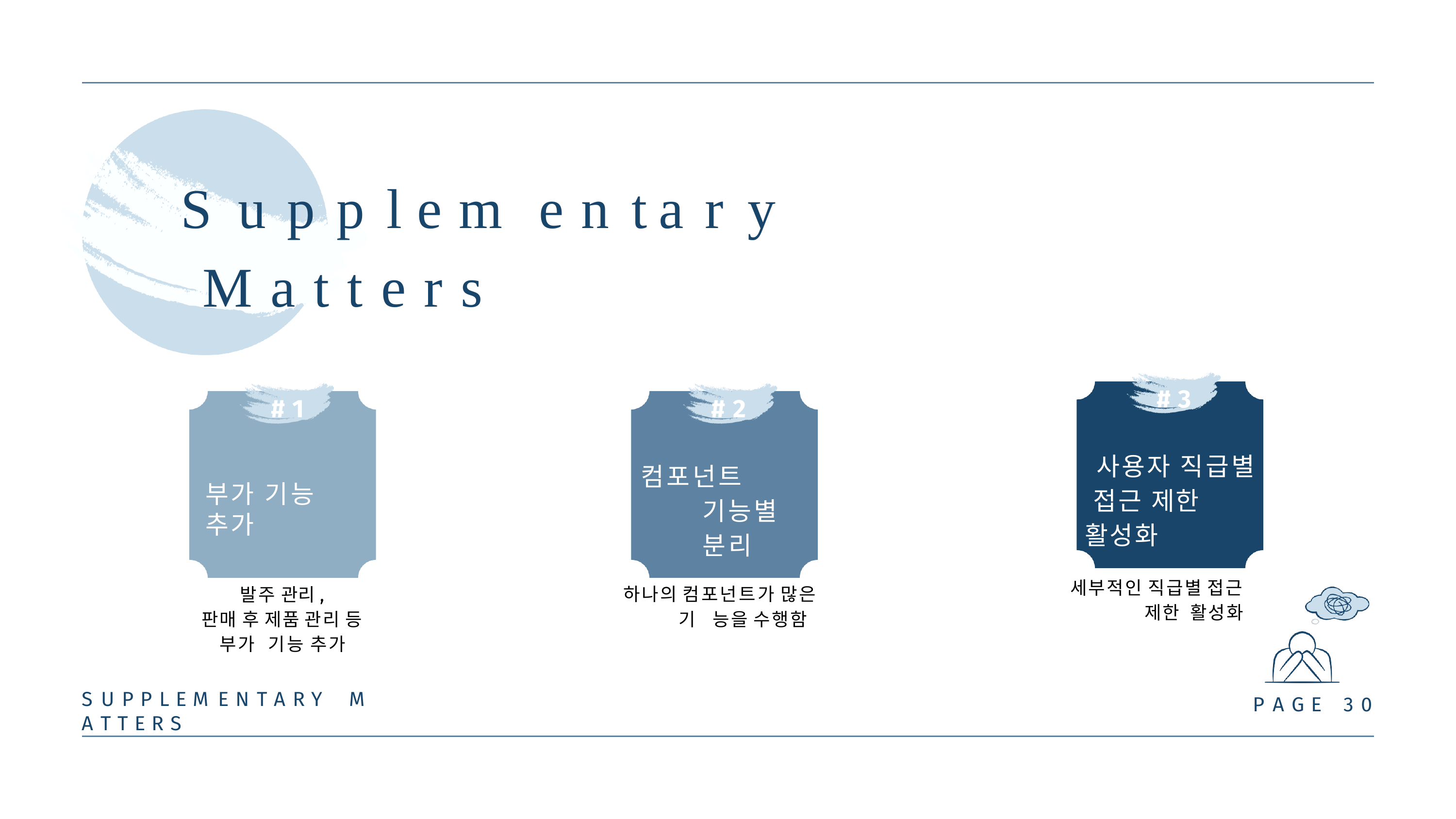

# Supplementary  Matters

# 3

# 1
# 2
사용자 직급별  접근 제한 활성화
컴포넌트 기능별  분리
부가 기능 추가
세부적인 직급별 접근 제한  활성화
발주 관리,
판매 후 제품 관리 등 부가  기능 추가

S U P P L E M E N T A R Y	M A T T E R S
하나의 컴포넌트가 많은 기  능을 수행함

P A G E	3 0